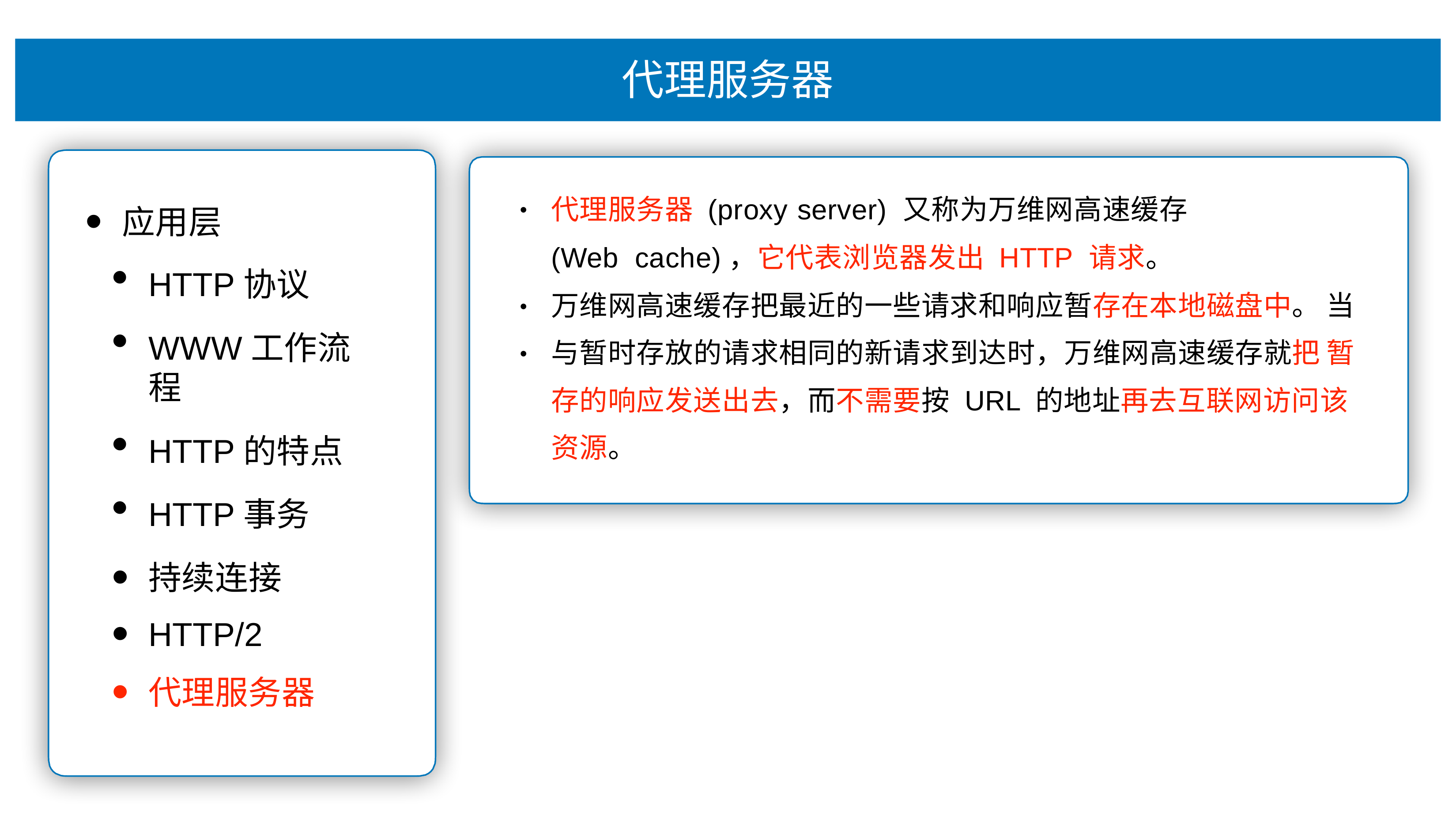

# 代理服务器

代理服务器 (proxy server) ⼜称为万维⽹⾼速缓存 (Web  cache)，它代表浏览器发出 HTTP 请求。
万维⽹⾼速缓存把最近的⼀些请求和响应暂存在本地磁盘中。 当与暂时存放的请求相同的新请求到达时，万维⽹⾼速缓存就把 暂存的响应发送出去，⽽不需要按 URL 的地址再去互联⽹访问该 资源。
应⽤层
HTTP协议
WWW⼯作流程
HTTP的特点
HTTP事务
持续连接
HTTP/2
代理服务器
•
•
•